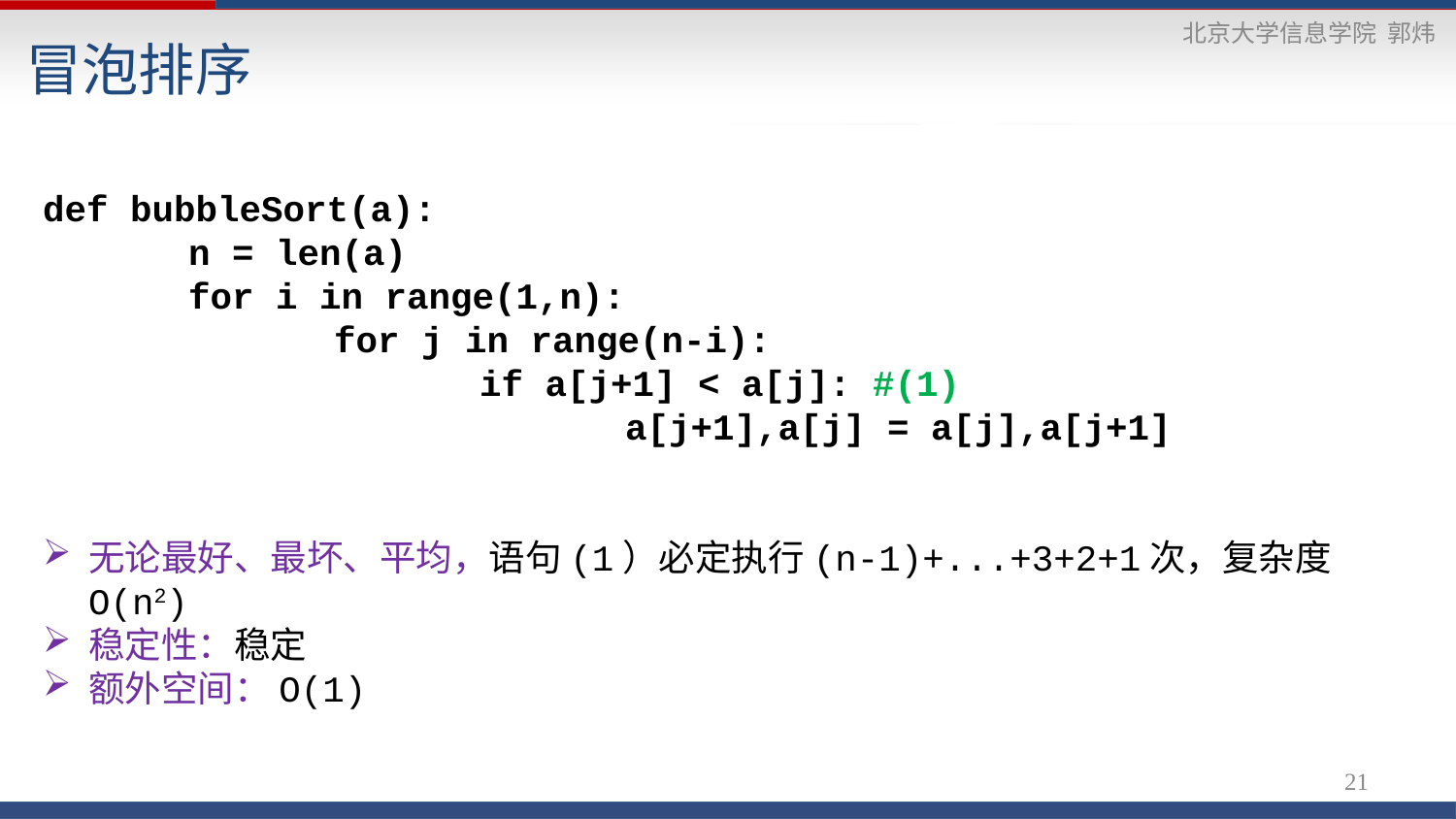

冒泡排序

def bubbleSort(a):
	n = len(a)
	for i in range(1,n):
		for j in range(n-i):
			if a[j+1] < a[j]: #(1)
				a[j+1],a[j] = a[j],a[j+1]

无论最好、最坏、平均，语句(1）必定执行(n-1)+...+3+2+1次，复杂度O(n2)
稳定性：稳定
额外空间：O(1)

21